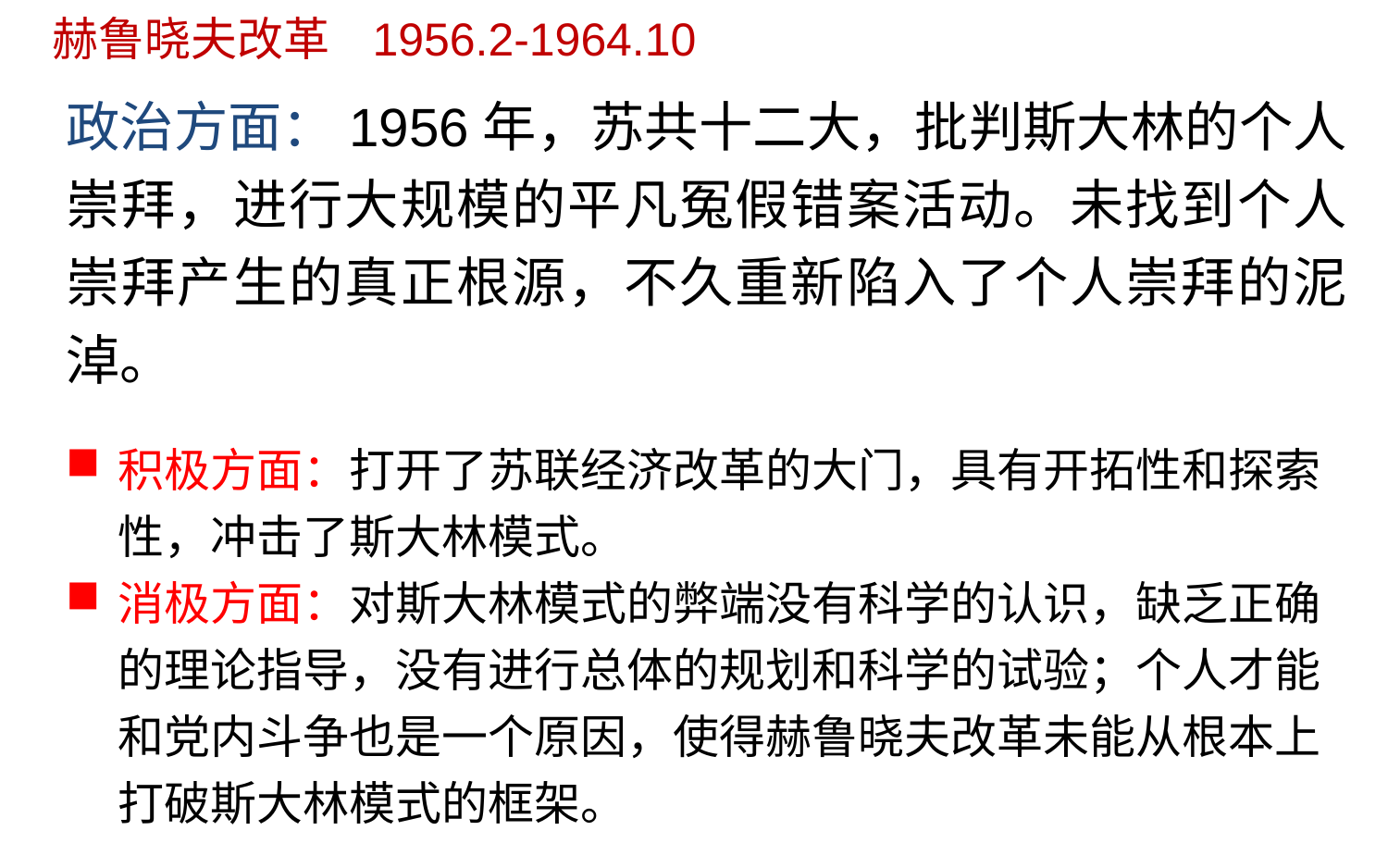

赫鲁晓夫改革   1956.2-1964.10
政治方面：1956年，苏共十二大，批判斯大林的个人崇拜，进行大规模的平凡冤假错案活动。未找到个人崇拜产生的真正根源，不久重新陷入了个人崇拜的泥淖。
积极方面：打开了苏联经济改革的大门，具有开拓性和探索性，冲击了斯大林模式。
消极方面：对斯大林模式的弊端没有科学的认识，缺乏正确的理论指导，没有进行总体的规划和科学的试验；个人才能和党内斗争也是一个原因，使得赫鲁晓夫改革未能从根本上打破斯大林模式的框架。